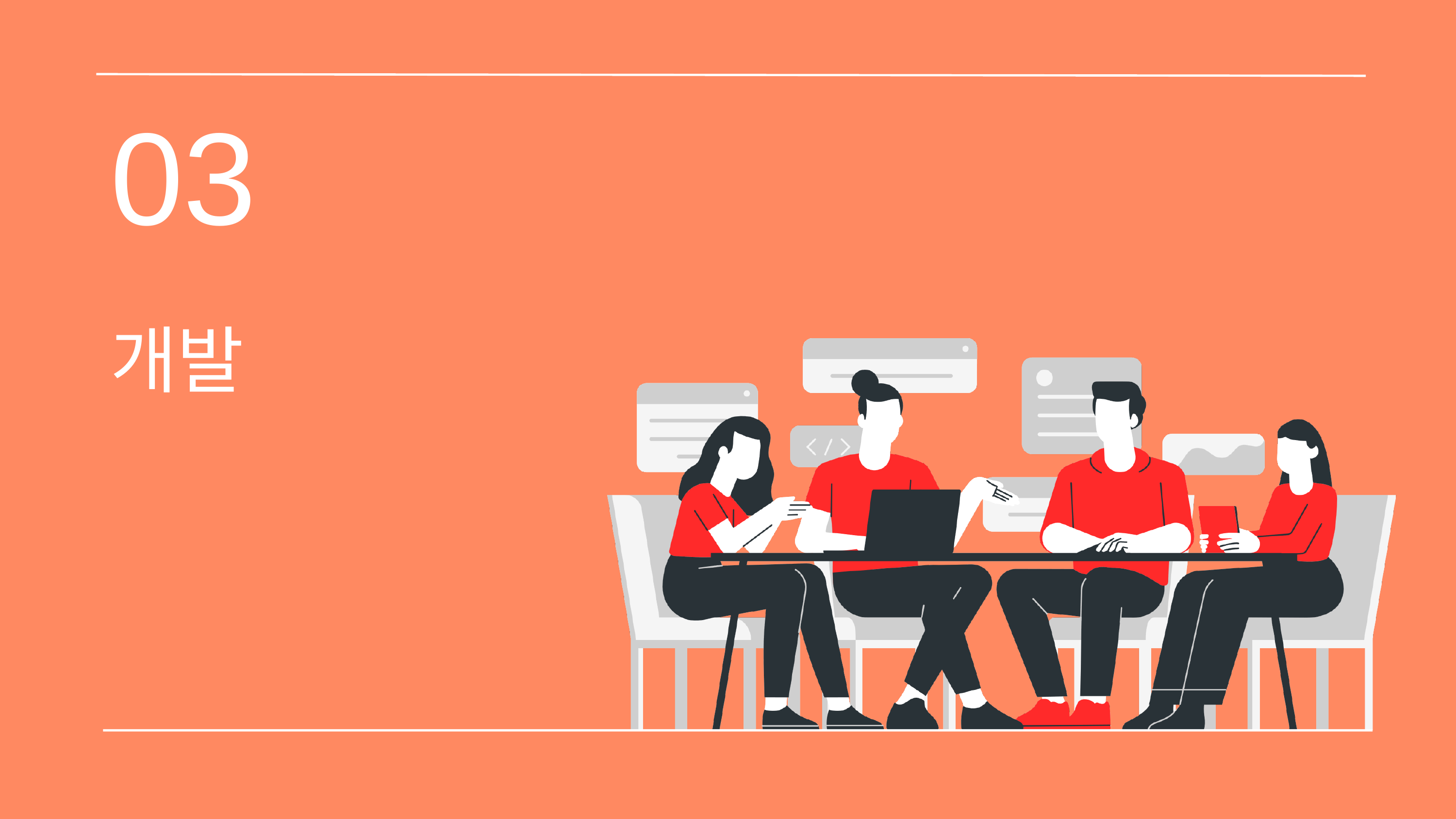

03
개발

3-1. 환경 구성
3-2. 시스템 모니터링
3-3. 최적화
3-4. 결과